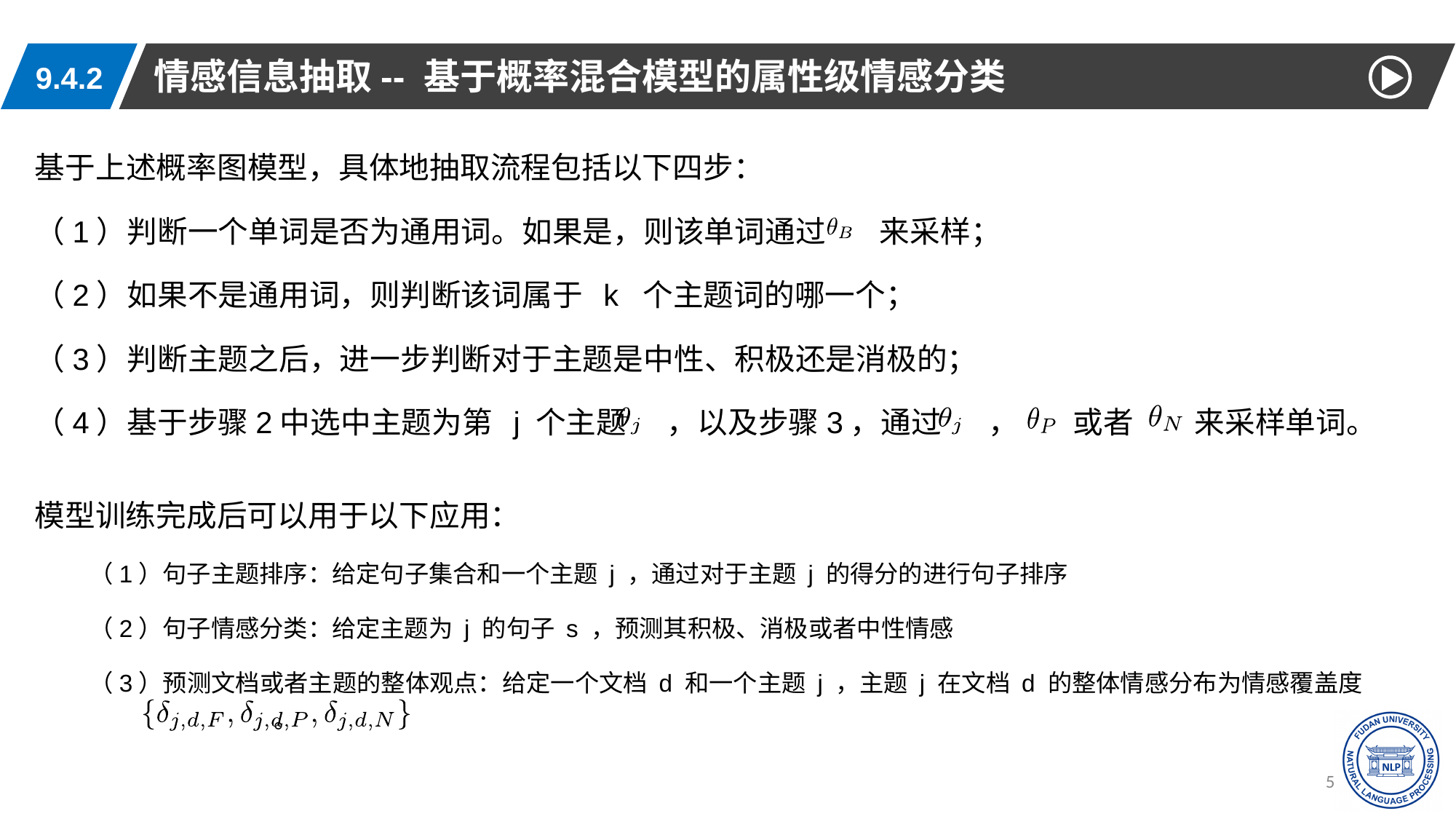

情感信息抽取-- 基于概率混合模型的属性级情感分类
9.4.2

基于上述概率图模型，具体地抽取流程包括以下四步：
（1）判断一个单词是否为通用词。如果是，则该单词通过        来采样；
（2）如果不是通用词，则判断该词属于  k  个主题词的哪一个；
（3）判断主题之后，进一步判断对于主题是中性、积极还是消极的；
（4）基于步骤2中选中主题为第  j 个主题      ，以及步骤3，通过       ，        或者         来采样单词。

模型训练完成后可以用于以下应用：
（1）句子主题排序：给定句子集合和一个主题 j ，通过对于主题 j 的得分的进行句子排序
（2）句子情感分类：给定主题为 j 的句子 s ，预测其积极、消极或者中性情感
（3）预测文档或者主题的整体观点：给定一个文档 d 和一个主题 j ，主题 j 在文档 d 的整体情感分布为情感覆盖度                                                  。

53